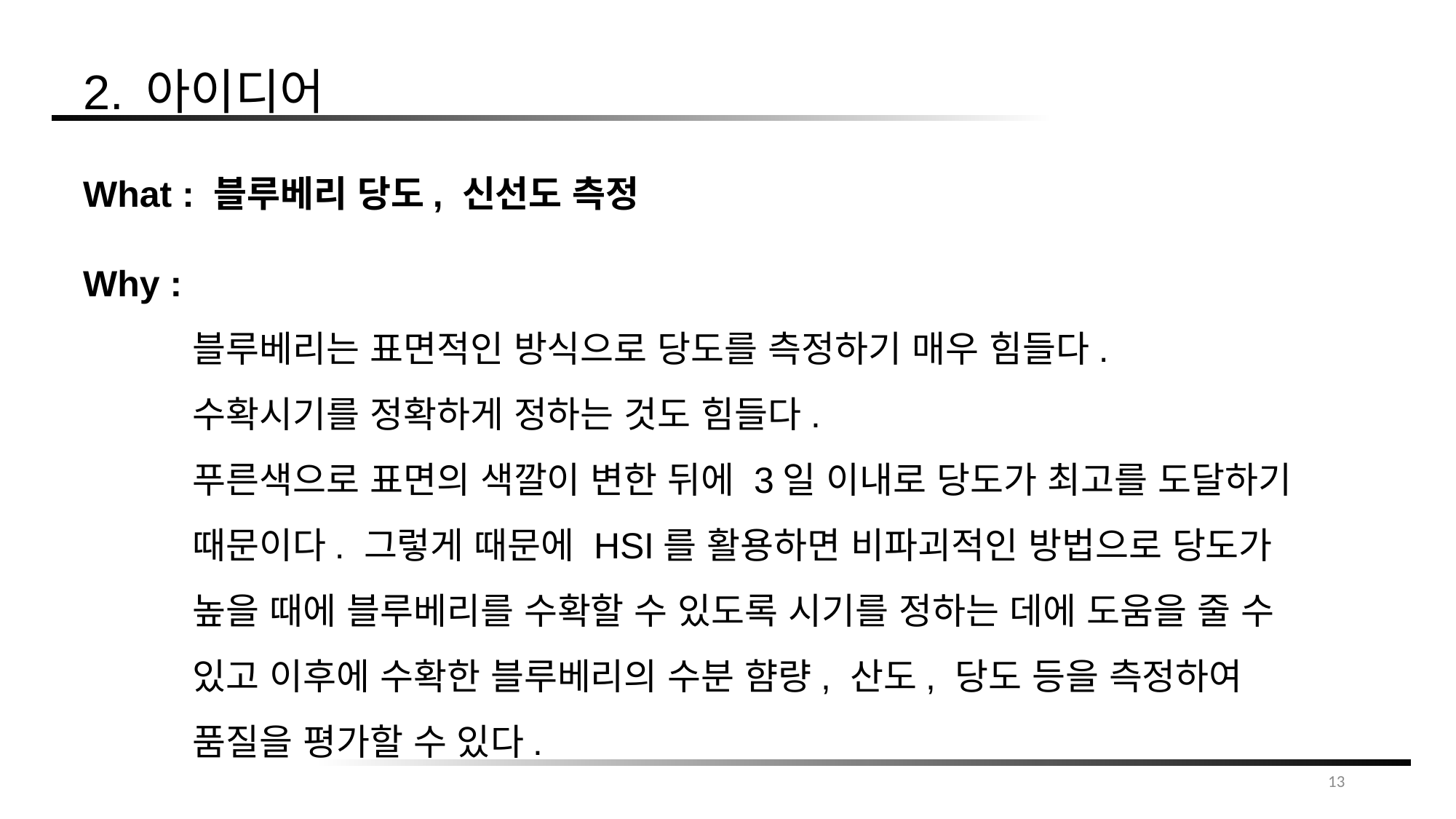

2. 아이디어
What : 블루베리 당도, 신선도 측정
Why :
	블루베리는 표면적인 방식으로 당도를 측정하기 매우 힘들다.
	수확시기를 정확하게 정하는 것도 힘들다.
	푸른색으로 표면의 색깔이 변한 뒤에 3일 이내로 당도가 최고를 도달하기
	때문이다. 그렇게 때문에 HSI를 활용하면 비파괴적인 방법으로 당도가
	높을 때에 블루베리를 수확할 수 있도록 시기를 정하는 데에 도움을 줄 수
	있고 이후에 수확한 블루베리의 수분 햠량, 산도, 당도 등을 측정하여
	품질을 평가할 수 있다.
13